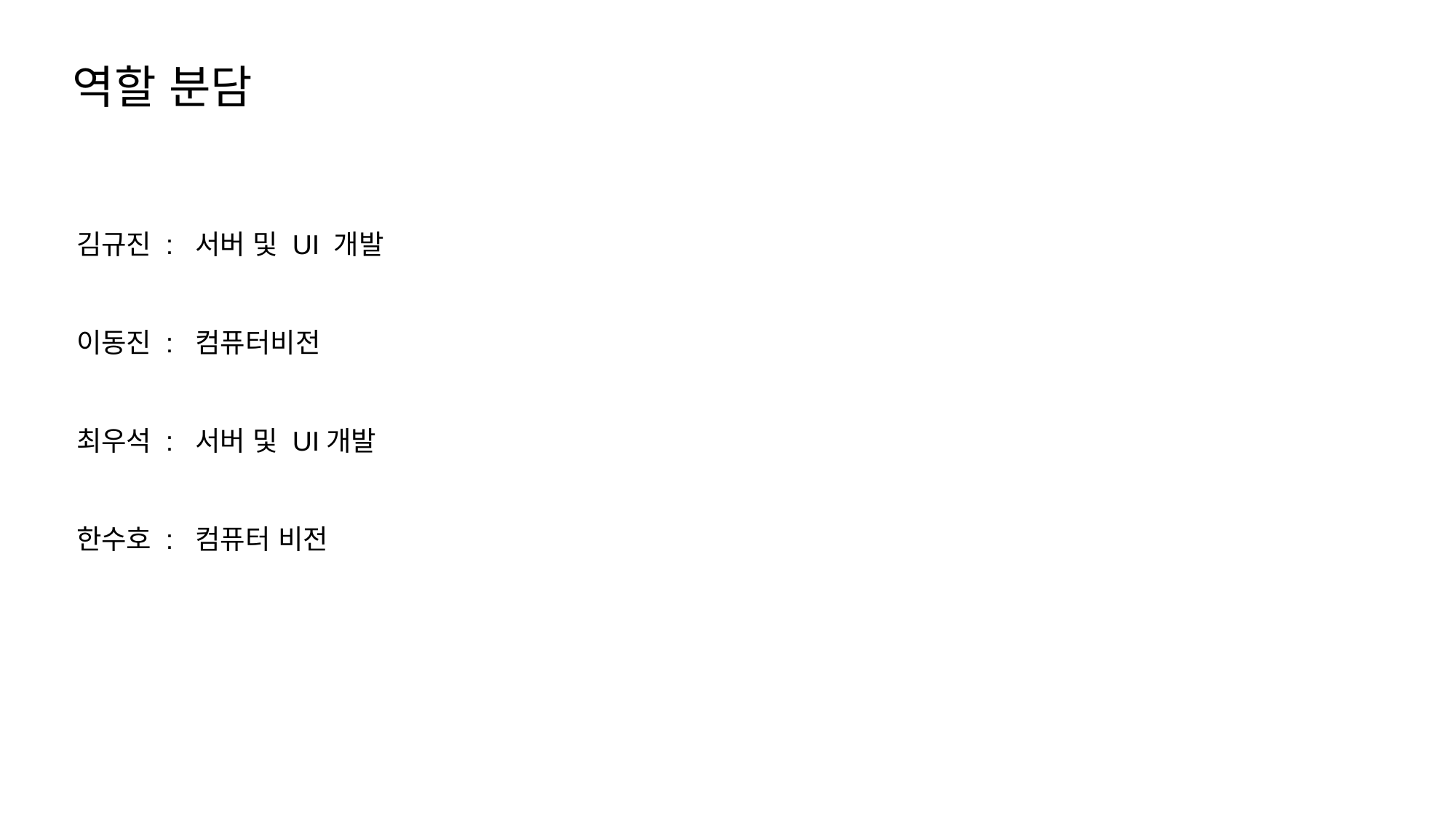

역할 분담
김규진 :  서버 및 UI 개발

이동진 :  컴퓨터비전
최우석 :  서버 및 UI개발

한수호 :  컴퓨터 비전